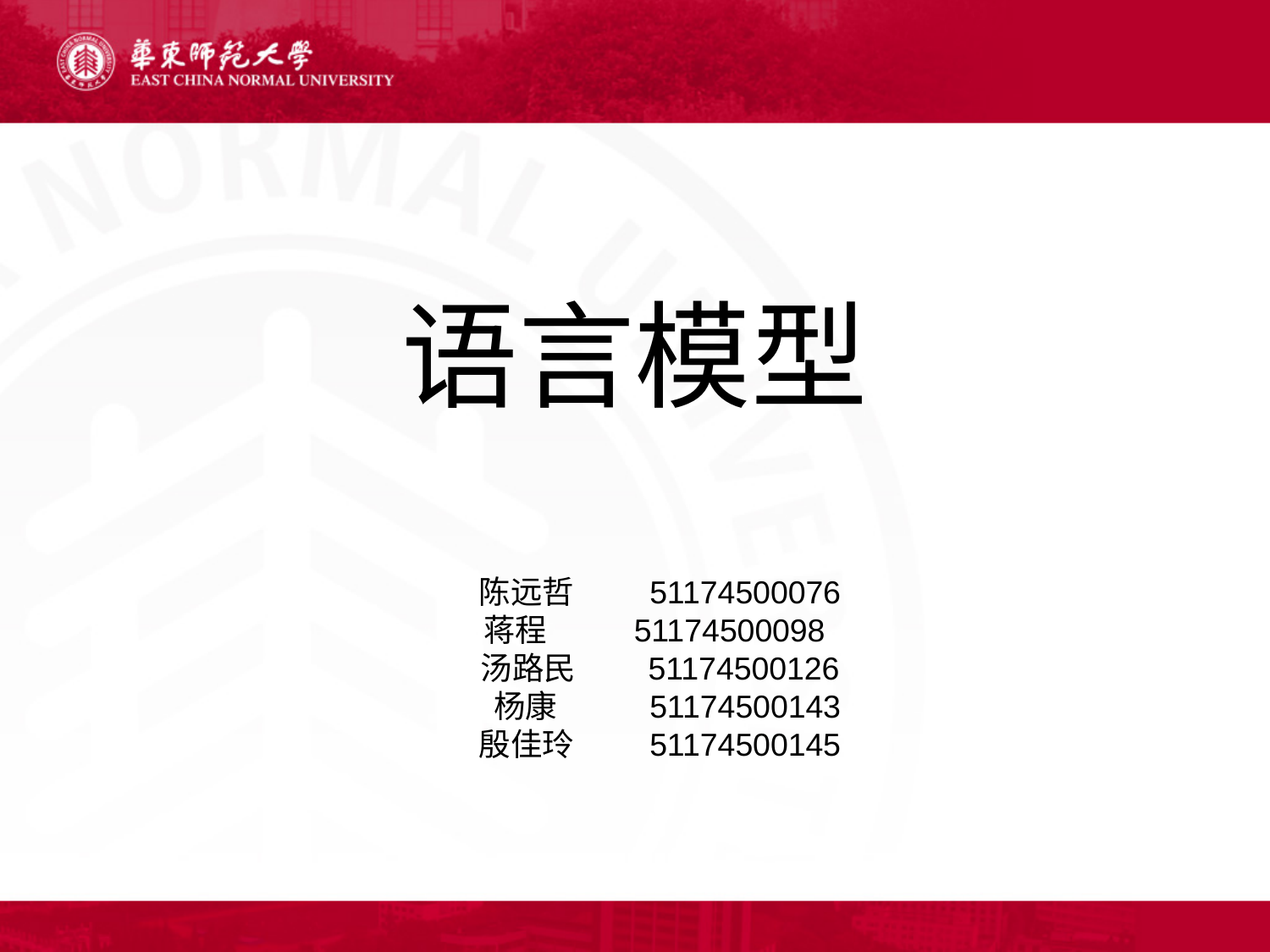

语言模型
陈远哲 	     51174500076
		         蒋程           51174500098
汤路民         51174500126
 杨康 	     51174500143
殷佳玲	     51174500145